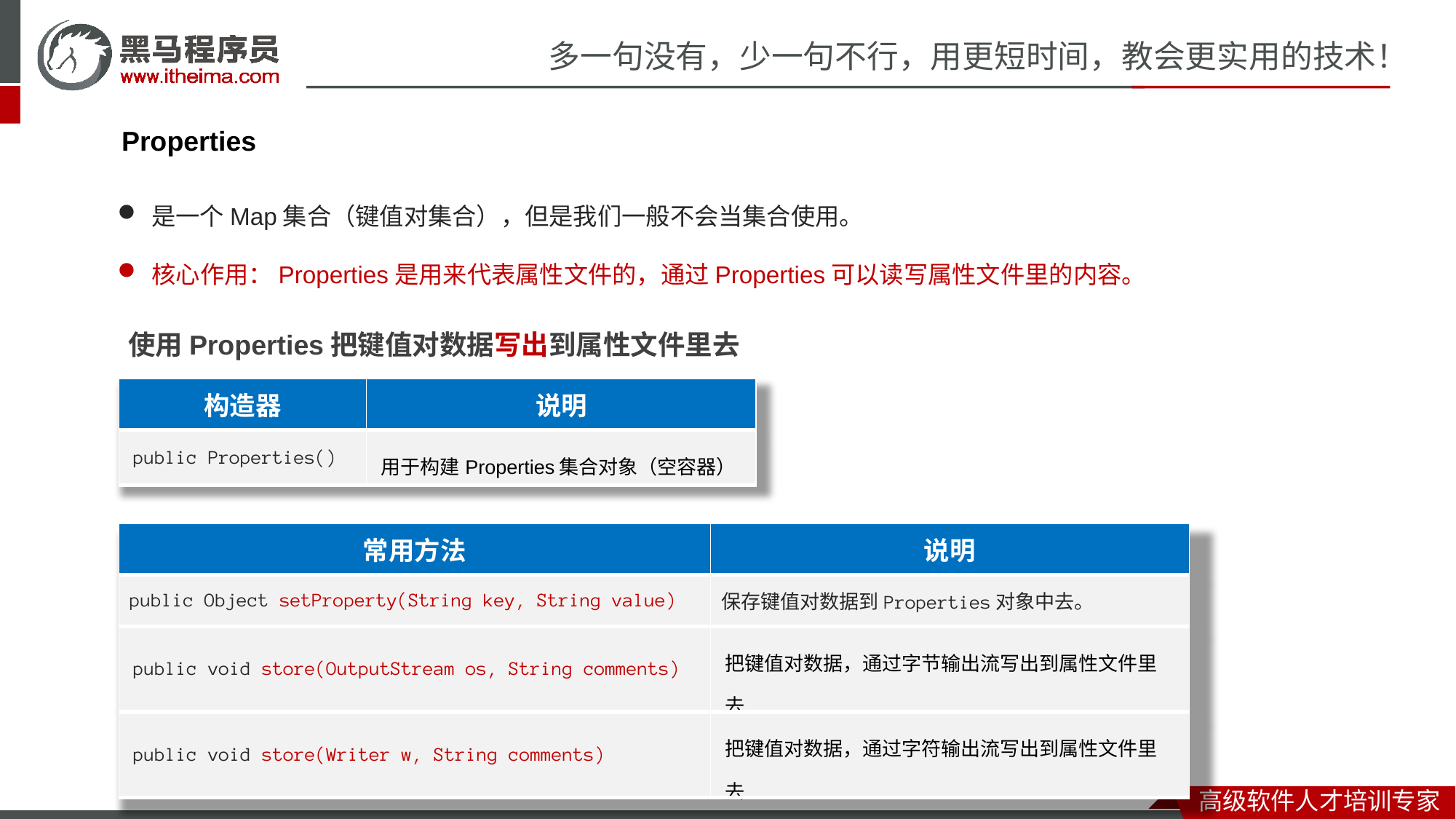

Properties
是一个Map集合（键值对集合），但是我们一般不会当集合使用。
核心作用：Properties是用来代表属性文件的，通过Properties可以读写属性文件里的内容。
 使用Properties把键值对数据写出到属性文件里去
| 构造器 | 说明 |
| --- | --- |
| public Properties() | 用于构建Properties集合对象（空容器） |
| 常用方法 | 说明 |
| --- | --- |
| public Object setProperty(String key, String value) | 保存键值对数据到Properties对象中去。 |
| public void store​(OutputStream os, String comments) | 把键值对数据，通过字节输出流写出到属性文件里去 |
| public void store​(Writer w, String comments) | 把键值对数据，通过字符输出流写出到属性文件里去 |